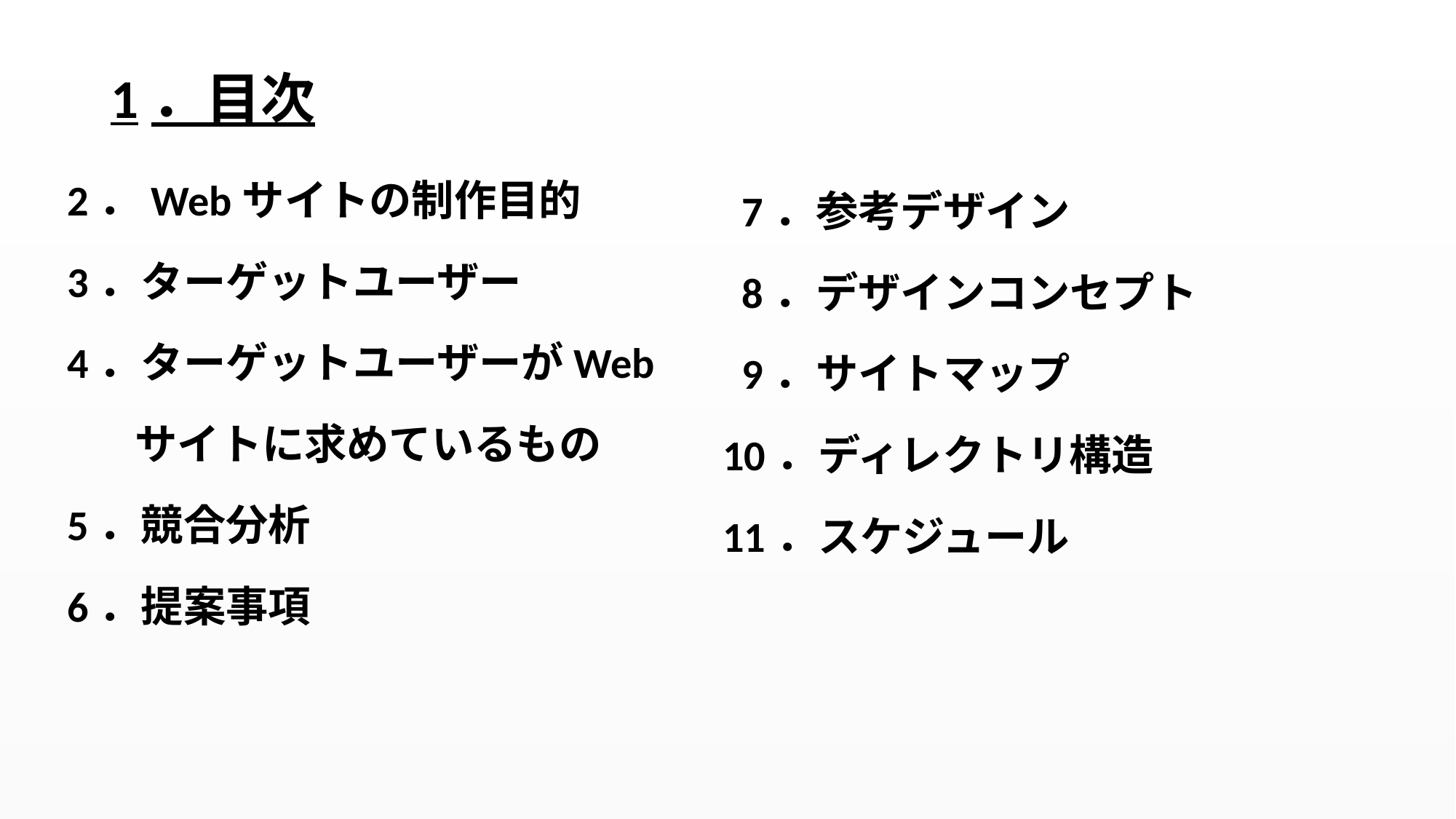

# 1．目次
2．Webサイトの制作目的
3．ターゲットユーザー
4．ターゲットユーザーがWeb
      サイトに求めているもの
5．競合分析
6．提案事項
  7．参考デザイン
  8．デザインコンセプト
  9．サイトマップ
10．ディレクトリ構造
11．スケジュール